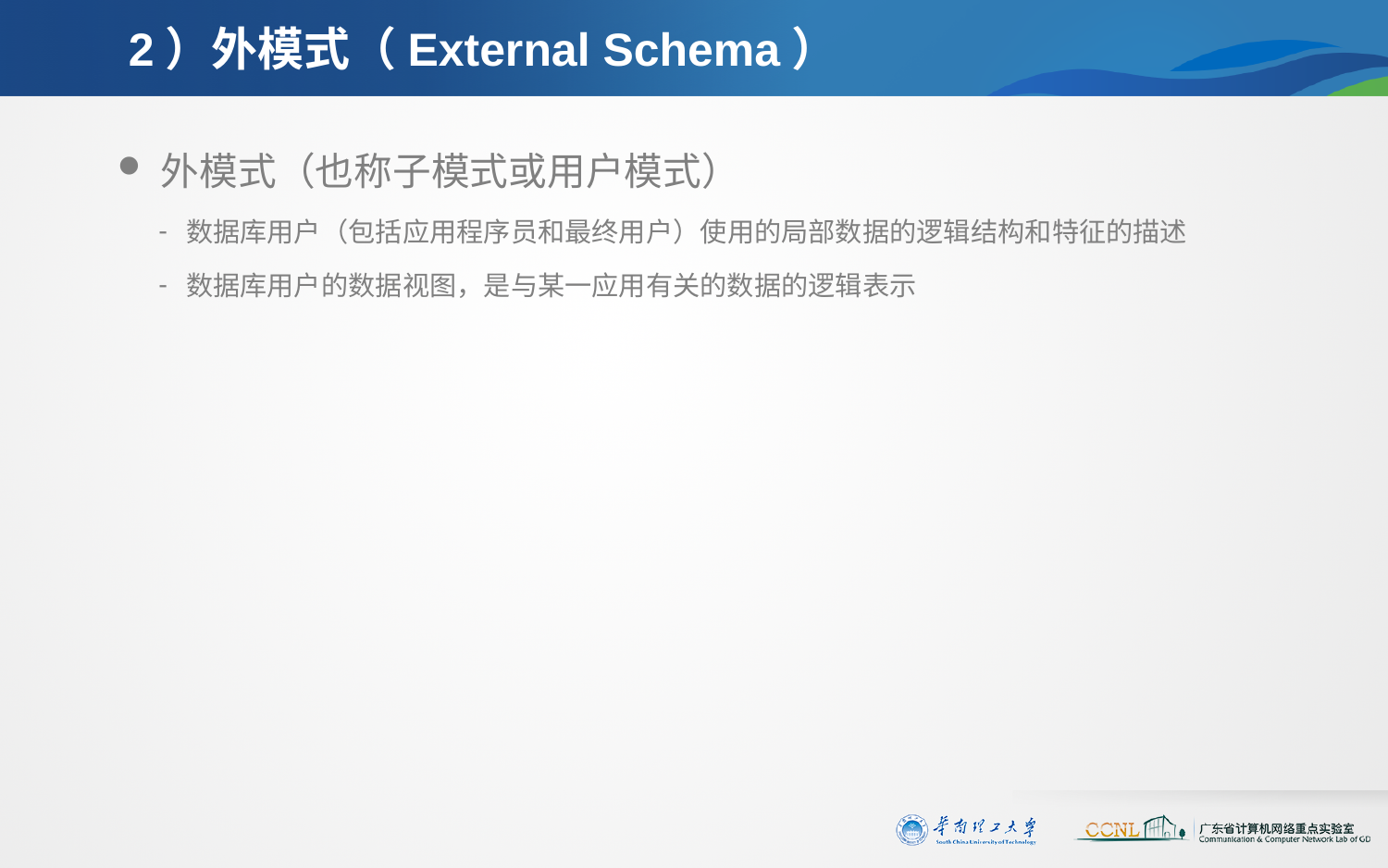

# 2）外模式（External Schema）
外模式（也称子模式或用户模式）
数据库用户（包括应用程序员和最终用户）使用的局部数据的逻辑结构和特征的描述
数据库用户的数据视图，是与某一应用有关的数据的逻辑表示